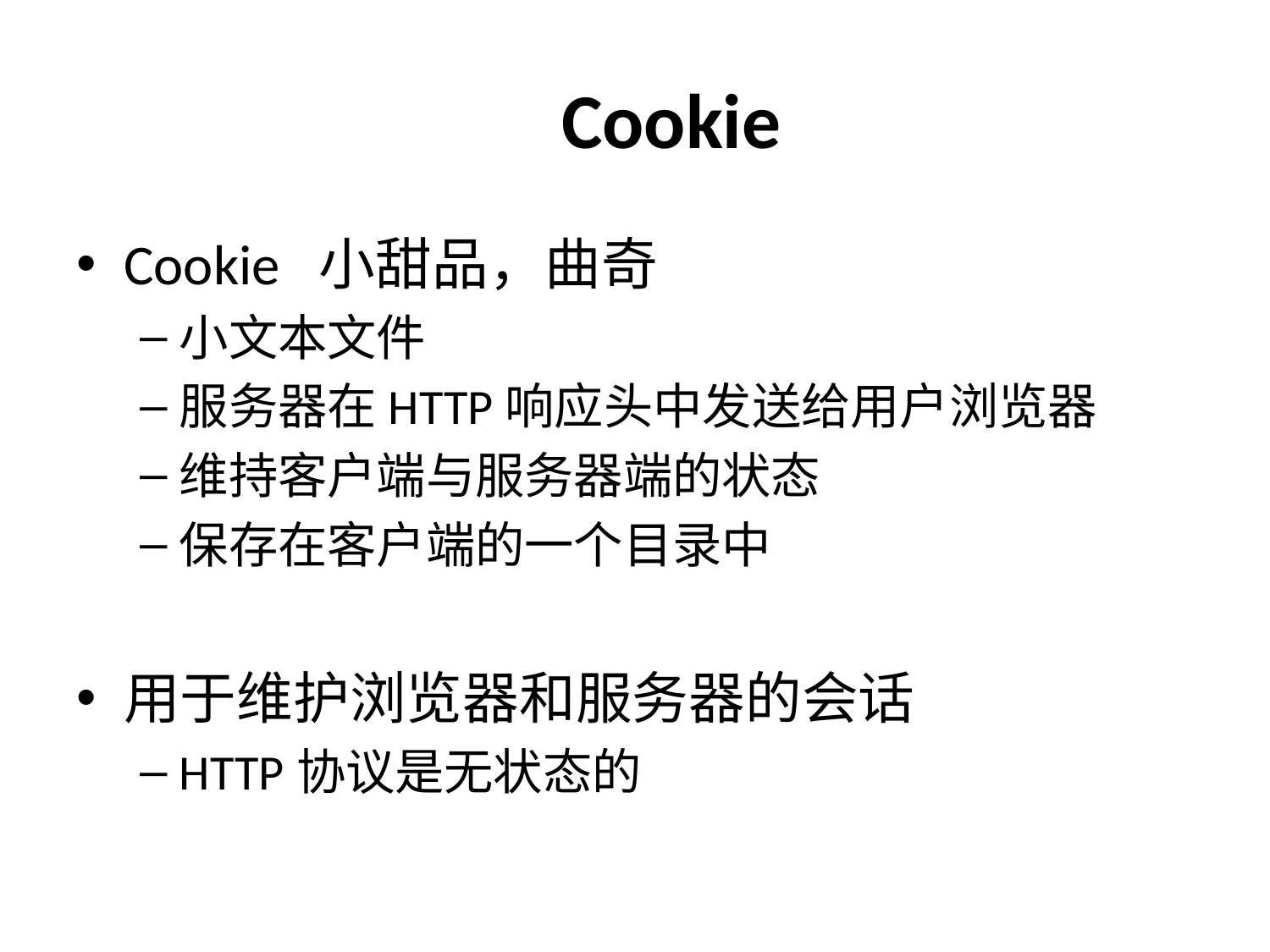

# Cookie
Cookie  小甜品，曲奇
小文本文件
服务器在HTTP响应头中发送给用户浏览器
维持客户端与服务器端的状态
保存在客户端的一个目录中

用于维护浏览器和服务器的会话
HTTP协议是无状态的